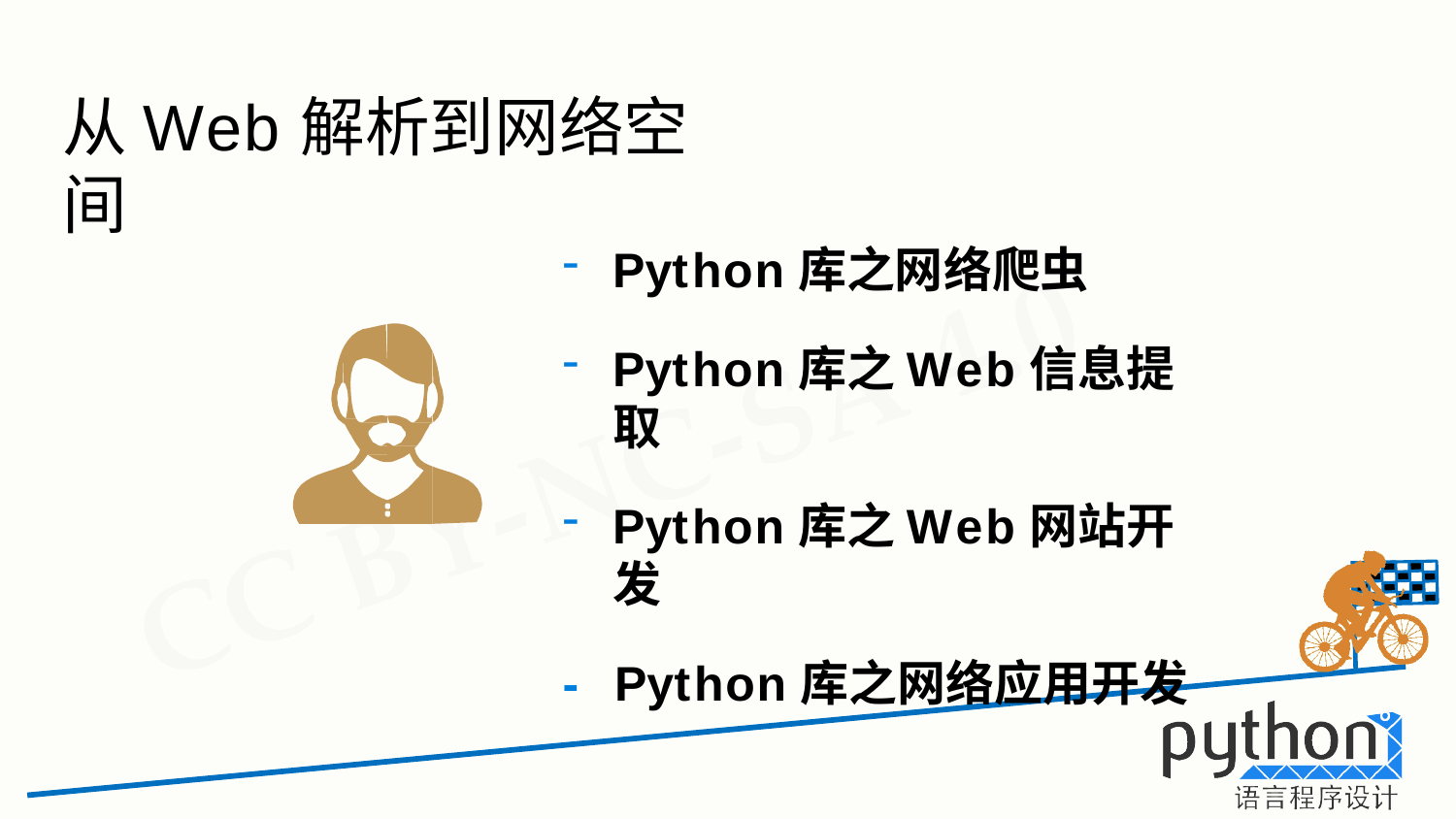

# 从Web解析到网络空间
Python库之网络爬虫
Python库之Web信息提取
Python库之Web网站开发
-	Python库之网络应用开发